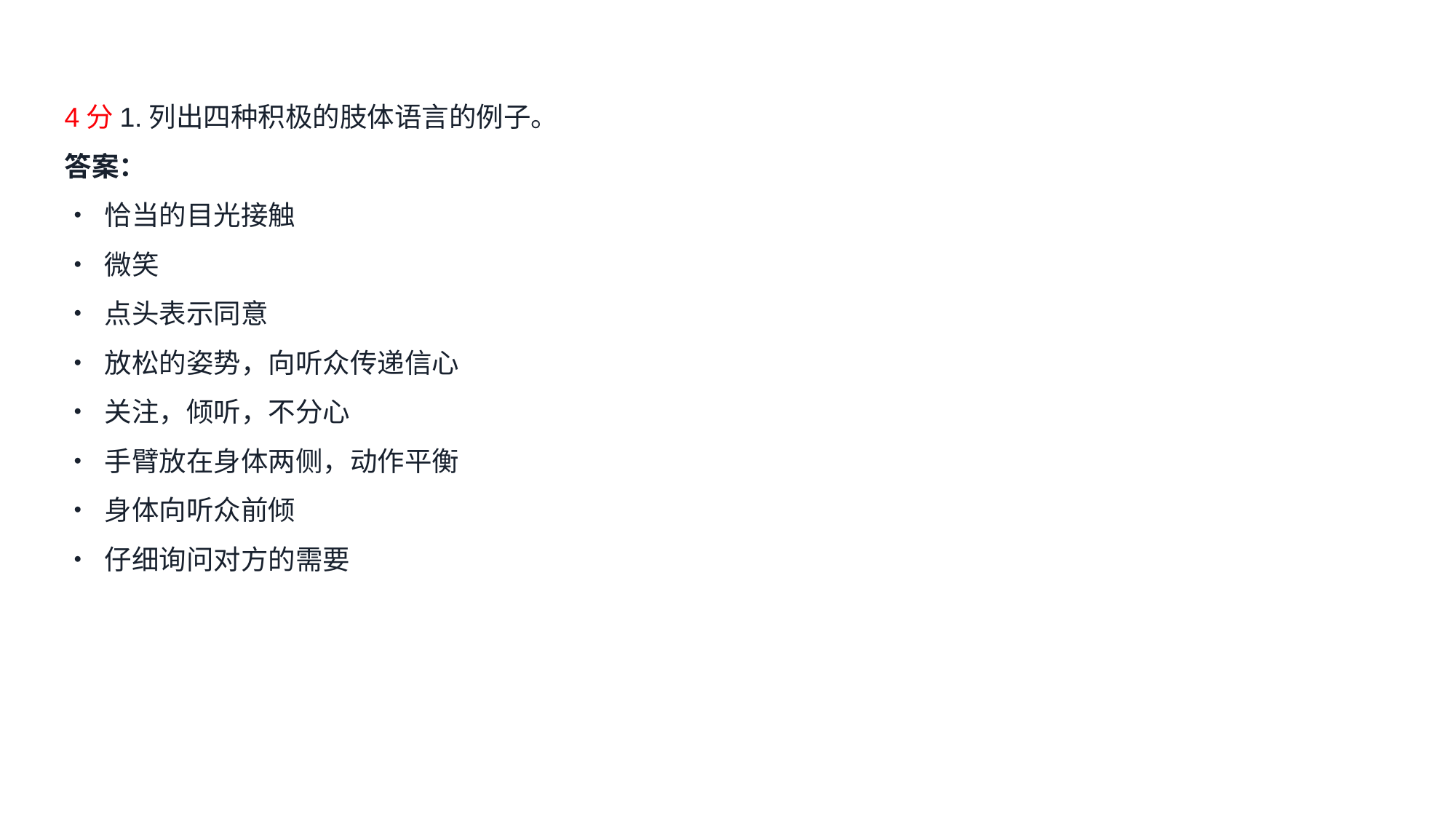

4分1.列出四种积极的肢体语言的例子。
答案：
• 恰当的目光接触
• 微笑
• 点头表示同意
• 放松的姿势，向听众传递信心
• 关注，倾听，不分心
• 手臂放在身体两侧，动作平衡
• 身体向听众前倾
• 仔细询问对方的需要